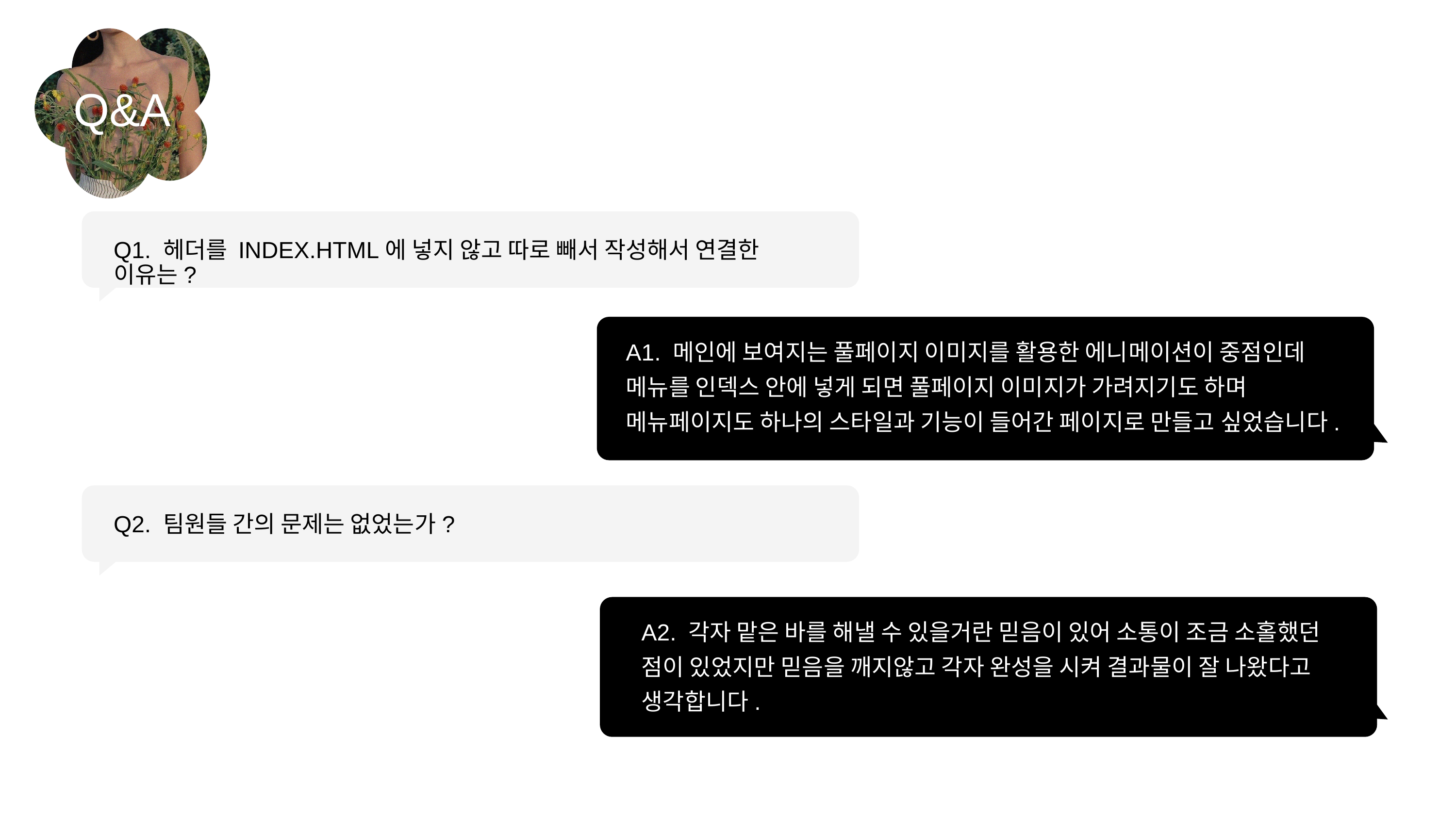

Q&A

Q1. 헤더를 INDEX.HTML에 넣지 않고 따로 빼서 작성해서 연결한 이유는?

A1. 메인에 보여지는 풀페이지 이미지를 활용한 에니메이션이 중점인데 메뉴를 인덱스 안에 넣게 되면 풀페이지 이미지가 가려지기도 하며 메뉴페이지도 하나의 스타일과 기능이 들어간 페이지로 만들고 싶었습니다.

Q2. 팀원들 간의 문제는 없었는가?

A2. 각자 맡은 바를 해낼 수 있을거란 믿음이 있어 소통이 조금 소홀했던 점이 있었지만 믿음을 깨지않고 각자 완성을 시켜 결과물이 잘 나왔다고 생각합니다.